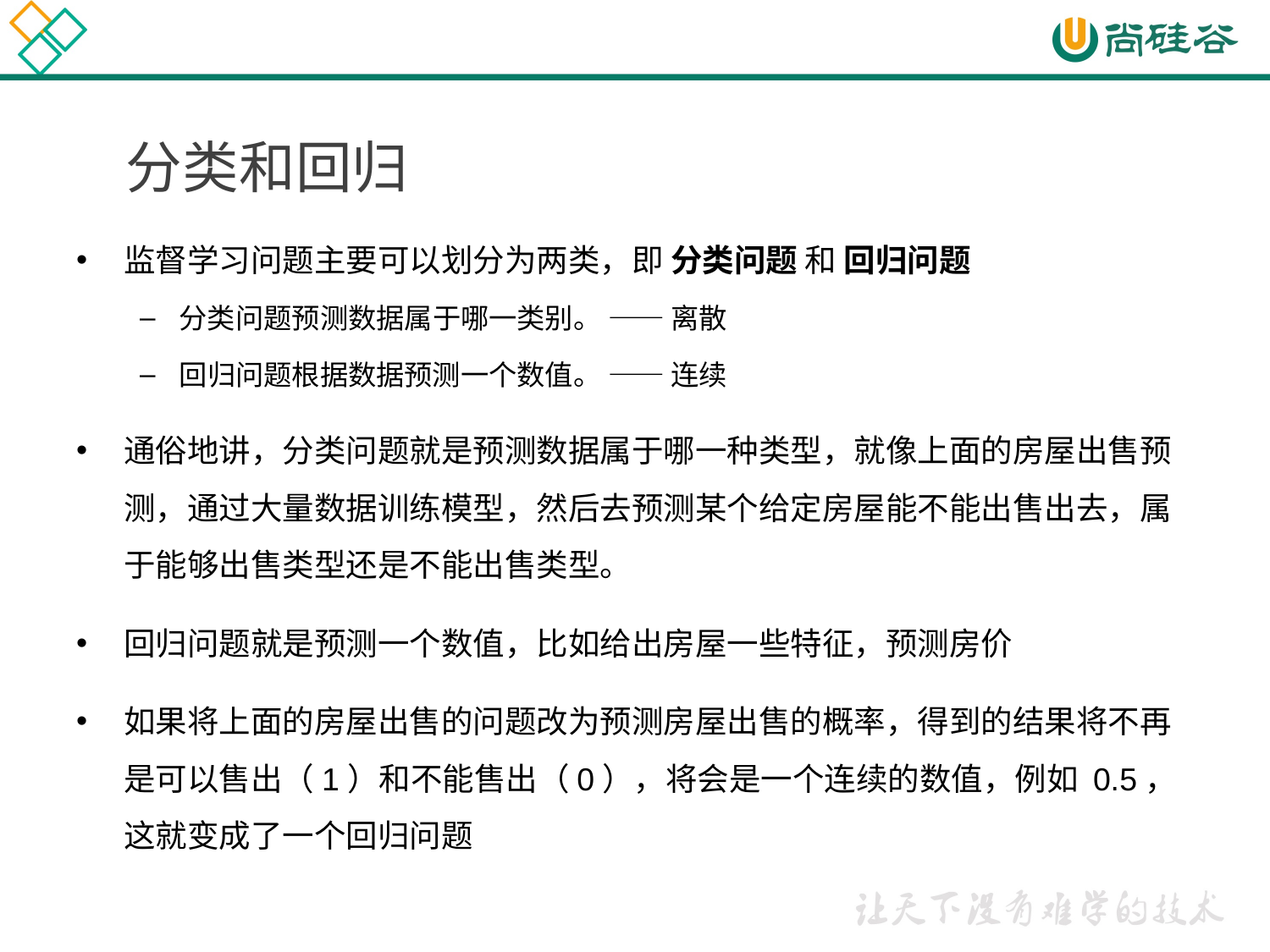

# 分类和回归
监督学习问题主要可以划分为两类，即 分类问题 和 回归问题
分类问题预测数据属于哪一类别。 —— 离散
回归问题根据数据预测一个数值。 —— 连续
通俗地讲，分类问题就是预测数据属于哪一种类型，就像上面的房屋出售预测，通过大量数据训练模型，然后去预测某个给定房屋能不能出售出去，属于能够出售类型还是不能出售类型。
回归问题就是预测一个数值，比如给出房屋一些特征，预测房价
如果将上面的房屋出售的问题改为预测房屋出售的概率，得到的结果将不再是可以售出（1）和不能售出（0），将会是一个连续的数值，例如 0.5，这就变成了一个回归问题